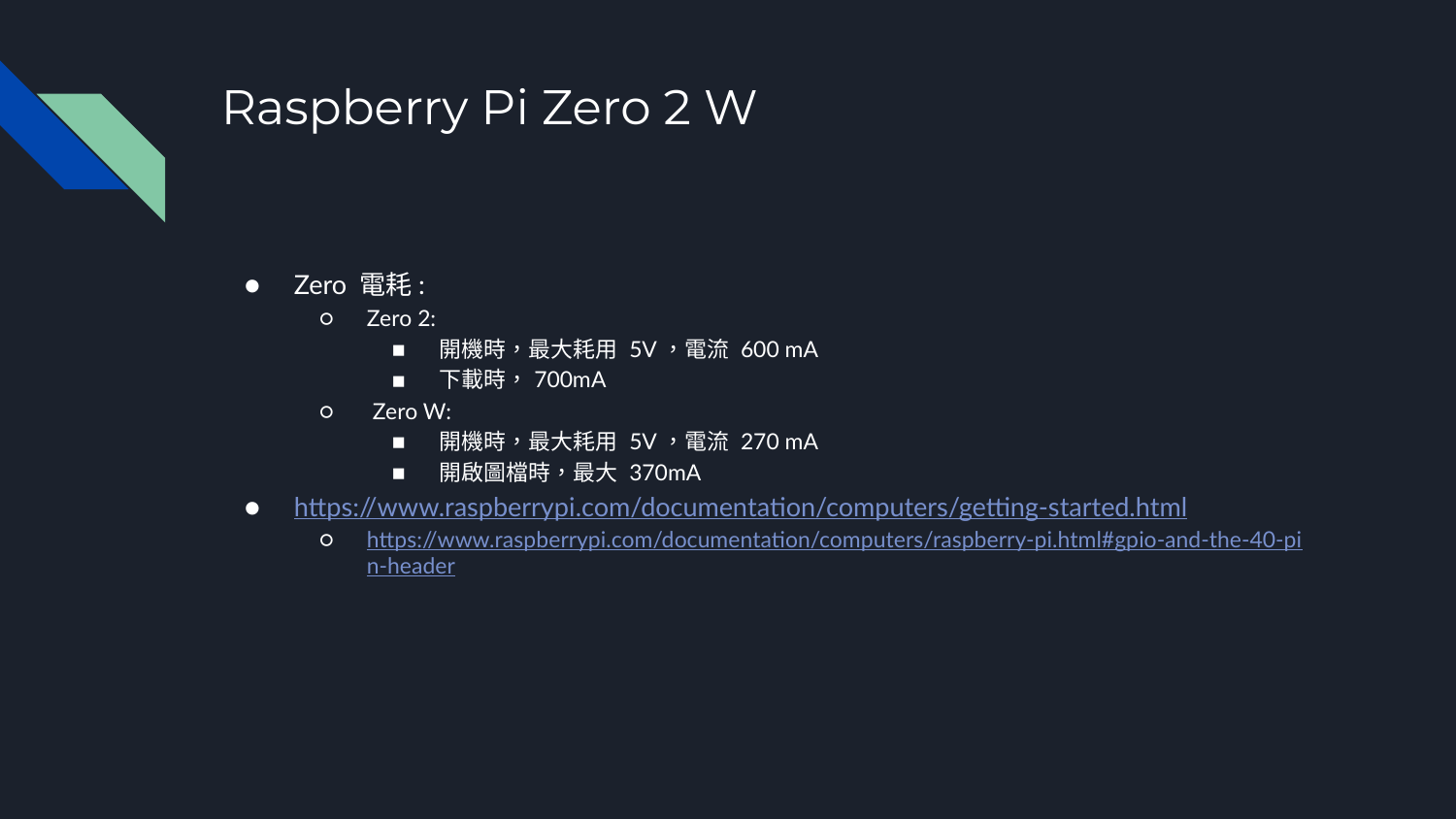

# Raspberry Pi Zero 2 W
Zero 電耗:
Zero 2:
開機時，最大耗用 5V，電流 600 mA
下載時，700mA
 Zero W:
開機時，最大耗用 5V，電流 270 mA
開啟圖檔時，最大 370mA
https://www.raspberrypi.com/documentation/computers/getting-started.html
https://www.raspberrypi.com/documentation/computers/raspberry-pi.html#gpio-and-the-40-pin-header